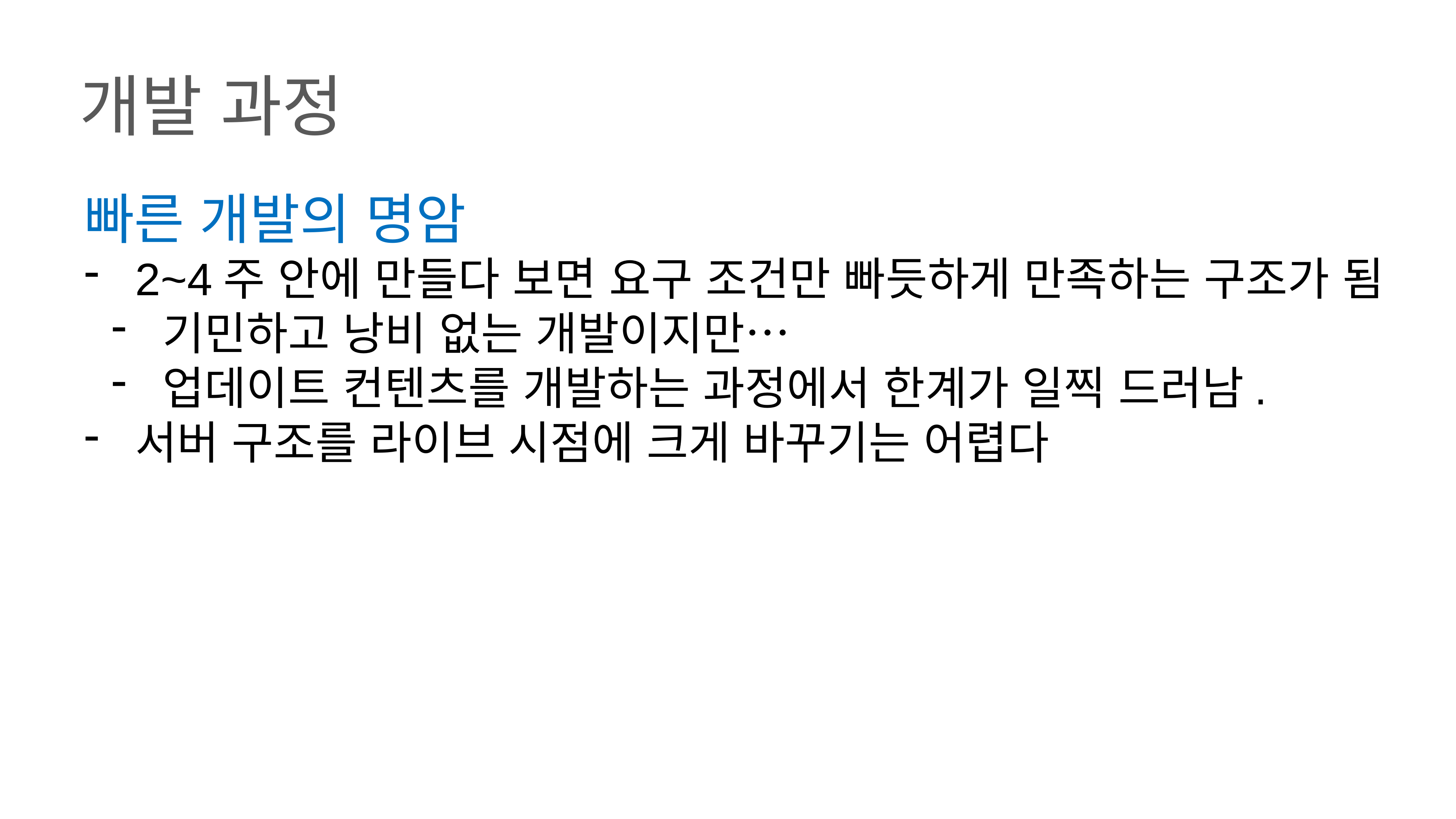

개발 과정
빠른 개발의 명암
2~4주 안에 만들다 보면 요구 조건만 빠듯하게 만족하는 구조가 됨
기민하고 낭비 없는 개발이지만…
업데이트 컨텐츠를 개발하는 과정에서 한계가 일찍 드러남.
서버 구조를 라이브 시점에 크게 바꾸기는 어렵다